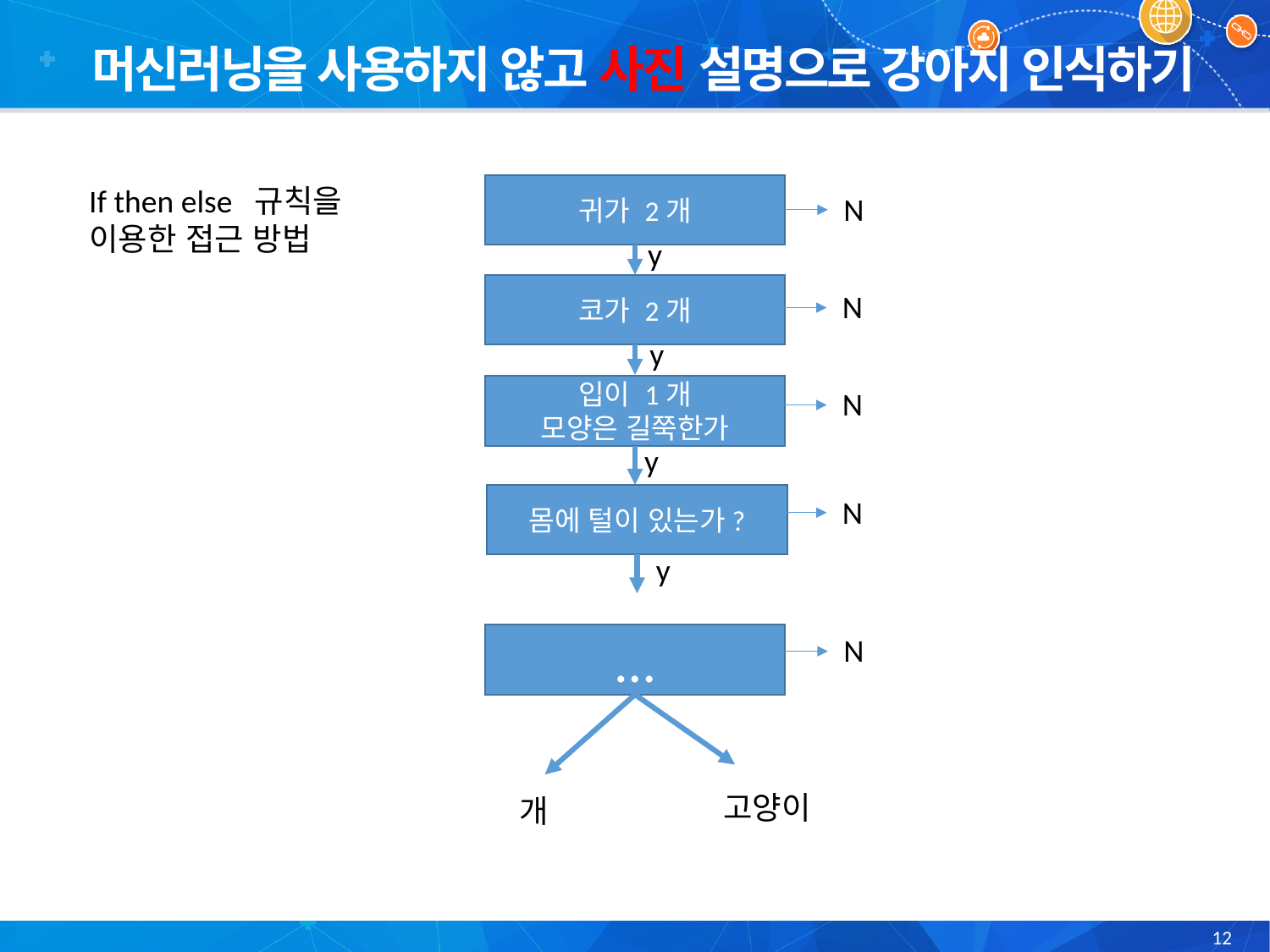

머신러닝을 사용하지 않고 사진 설명으로 강아지 인식하기
If then else  규칙을
이용한 접근 방법
귀가 2개
N
y
코가 2개
N
y
입이 1개
모양은 길쭉한가
N
y
몸에 털이 있는가?
N
y
…
N
고양이
개